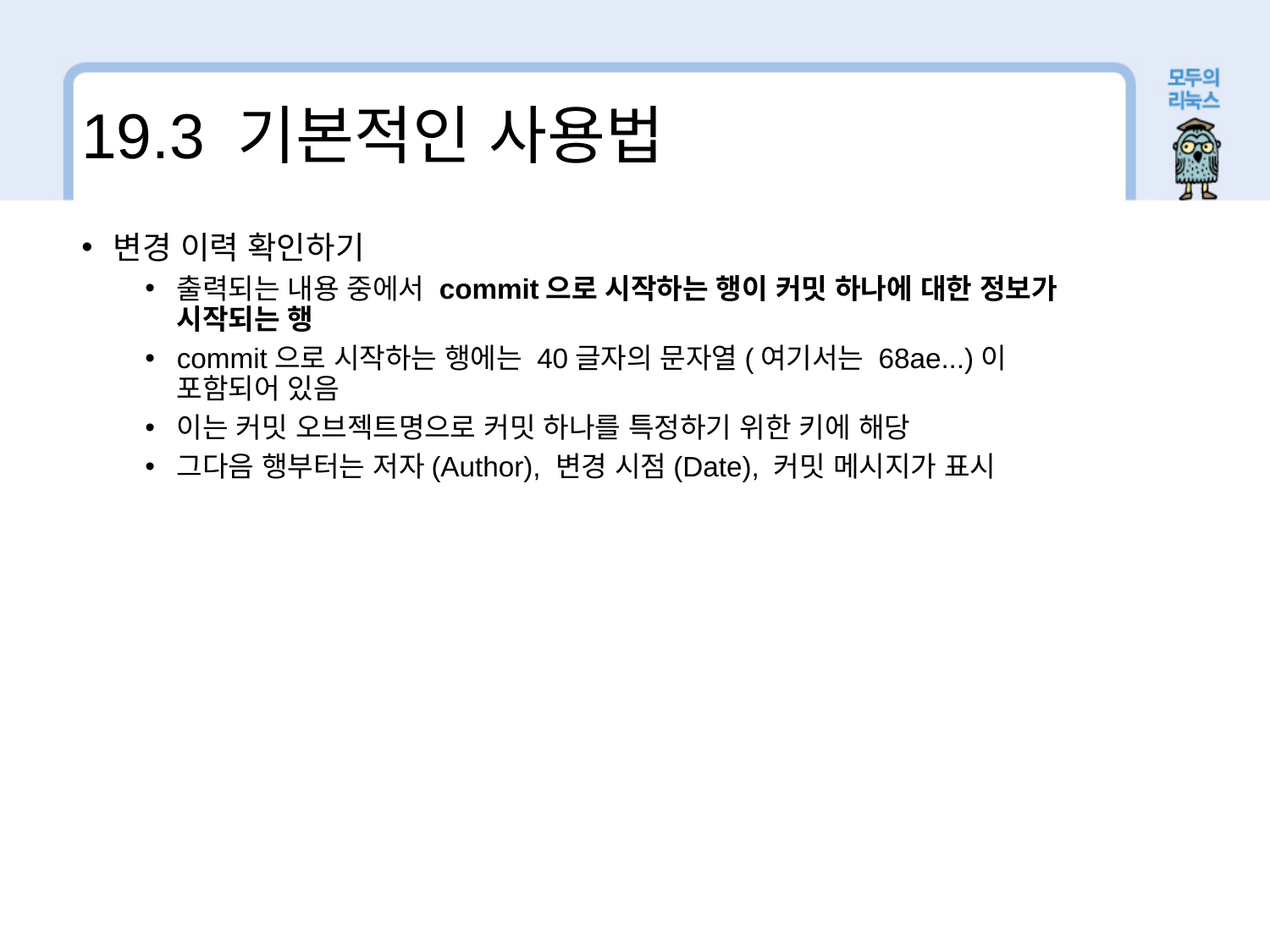

19.3 기본적인 사용법
변경 이력 확인하기
출력되는 내용 중에서 commit으로 시작하는 행이 커밋 하나에 대한 정보가 시작되는 행
commit으로 시작하는 행에는 40글자의 문자열(여기서는 68ae...)이 포함되어 있음
이는 커밋 오브젝트명으로 커밋 하나를 특정하기 위한 키에 해당
그다음 행부터는 저자(Author), 변경 시점(Date), 커밋 메시지가 표시